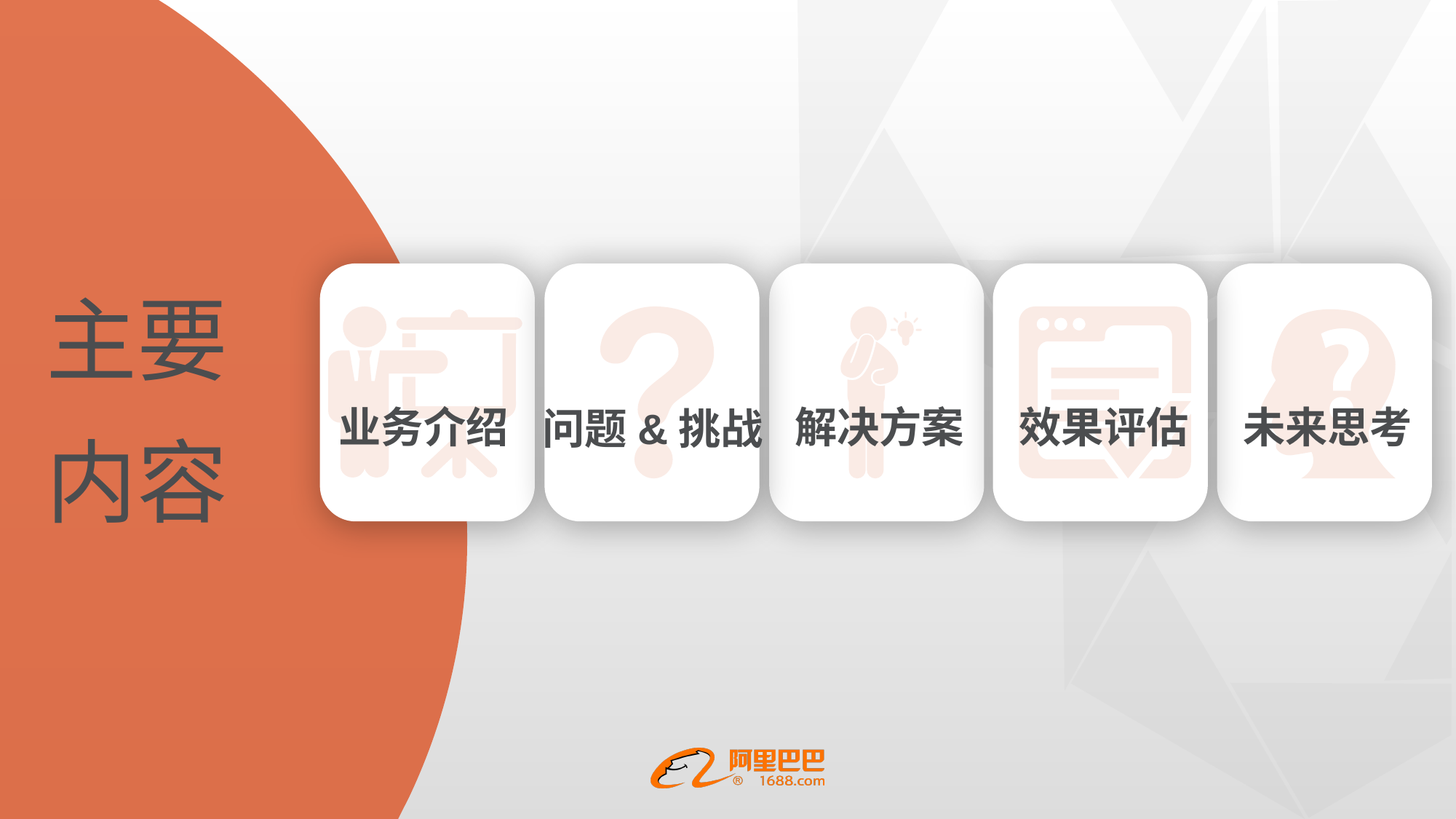

主要
内容
5
4
1`
2
3

业务介绍
解决方案
效果评估
未来思考
问题&挑战
5
4
1
2
3